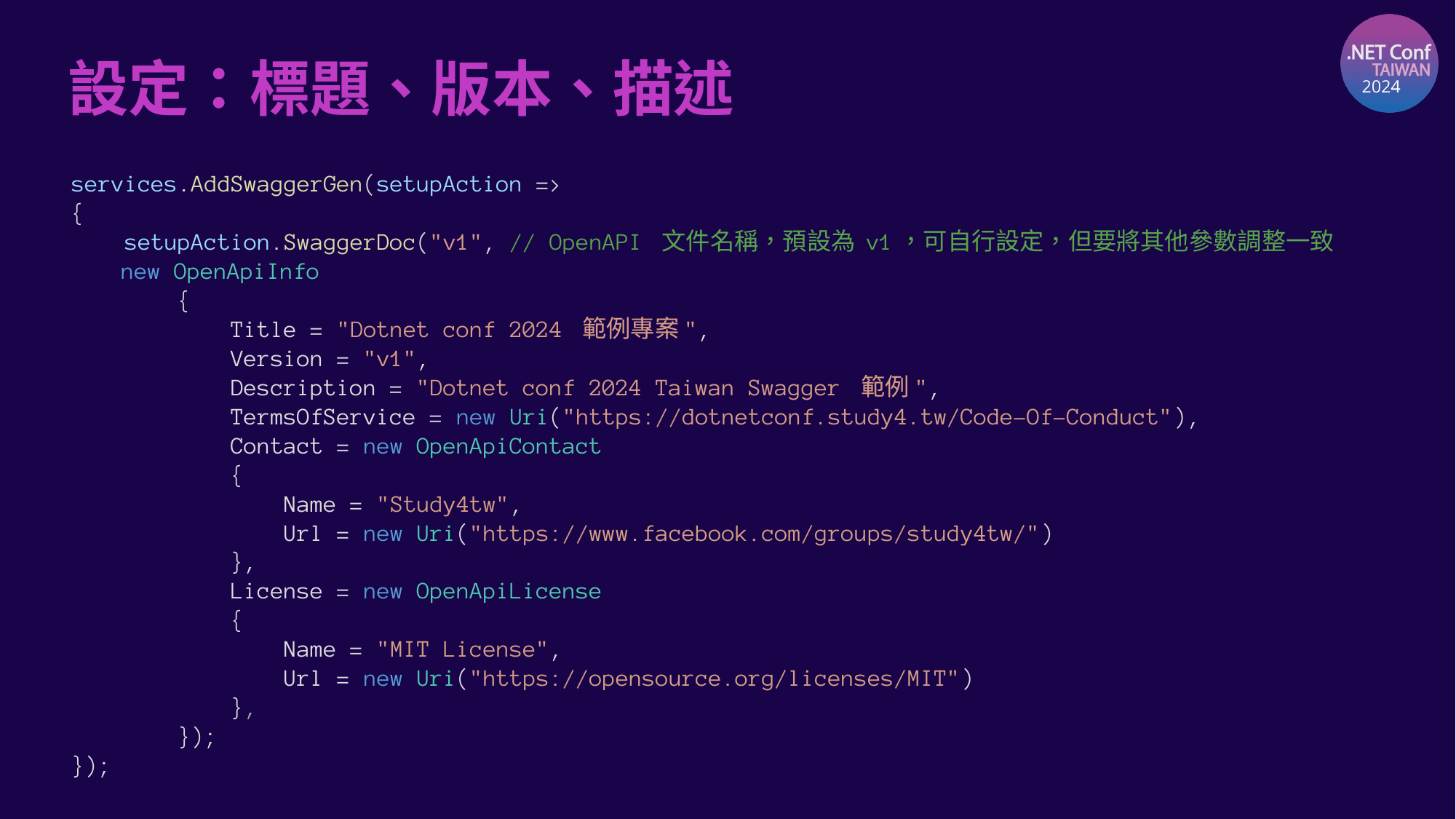

# 設定：標題、版本、描述
services.AddSwaggerGen(setupAction =>
{
    setupAction.SwaggerDoc("v1", // OpenAPI 文件名稱，預設為 v1，可自行設定，但要將其他參數調整一致
        new OpenApiInfo
        {
            Title = "Dotnet conf 2024 範例專案",
            Version = "v1",
            Description = "Dotnet conf 2024 Taiwan Swagger 範例",
            TermsOfService = new Uri("https://dotnetconf.study4.tw/Code-Of-Conduct"),
            Contact = new OpenApiContact
            {
                Name = "Study4tw",
                Url = new Uri("https://www.facebook.com/groups/study4tw/")
            },
            License = new OpenApiLicense
            {
                Name = "MIT License",
                Url = new Uri("https://opensource.org/licenses/MIT")
            },
        });
});